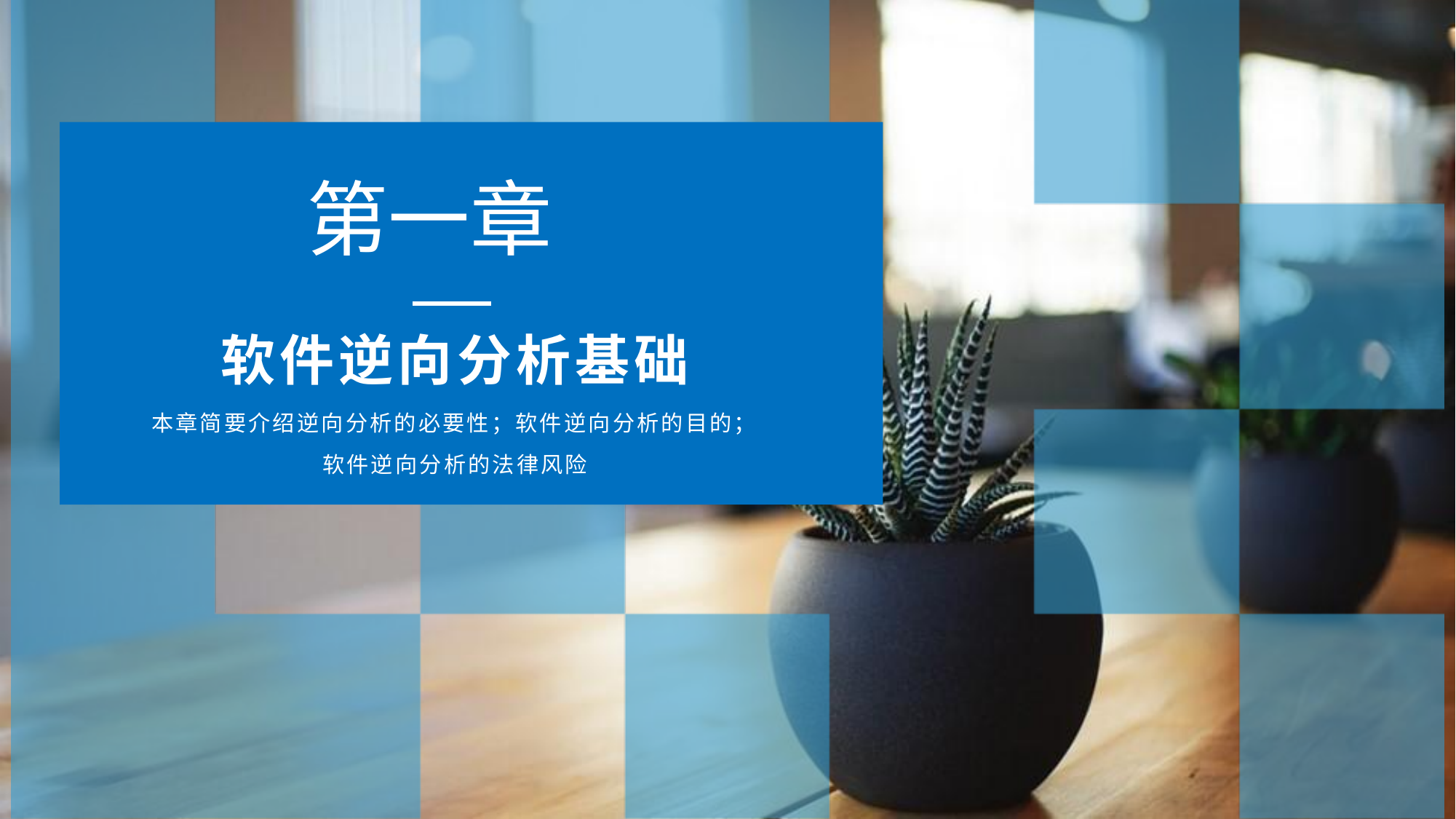

第一章
# 软件逆向分析基础
本章简要介绍逆向分析的必要性；软件逆向分析的目的；软件逆向分析的法律风险